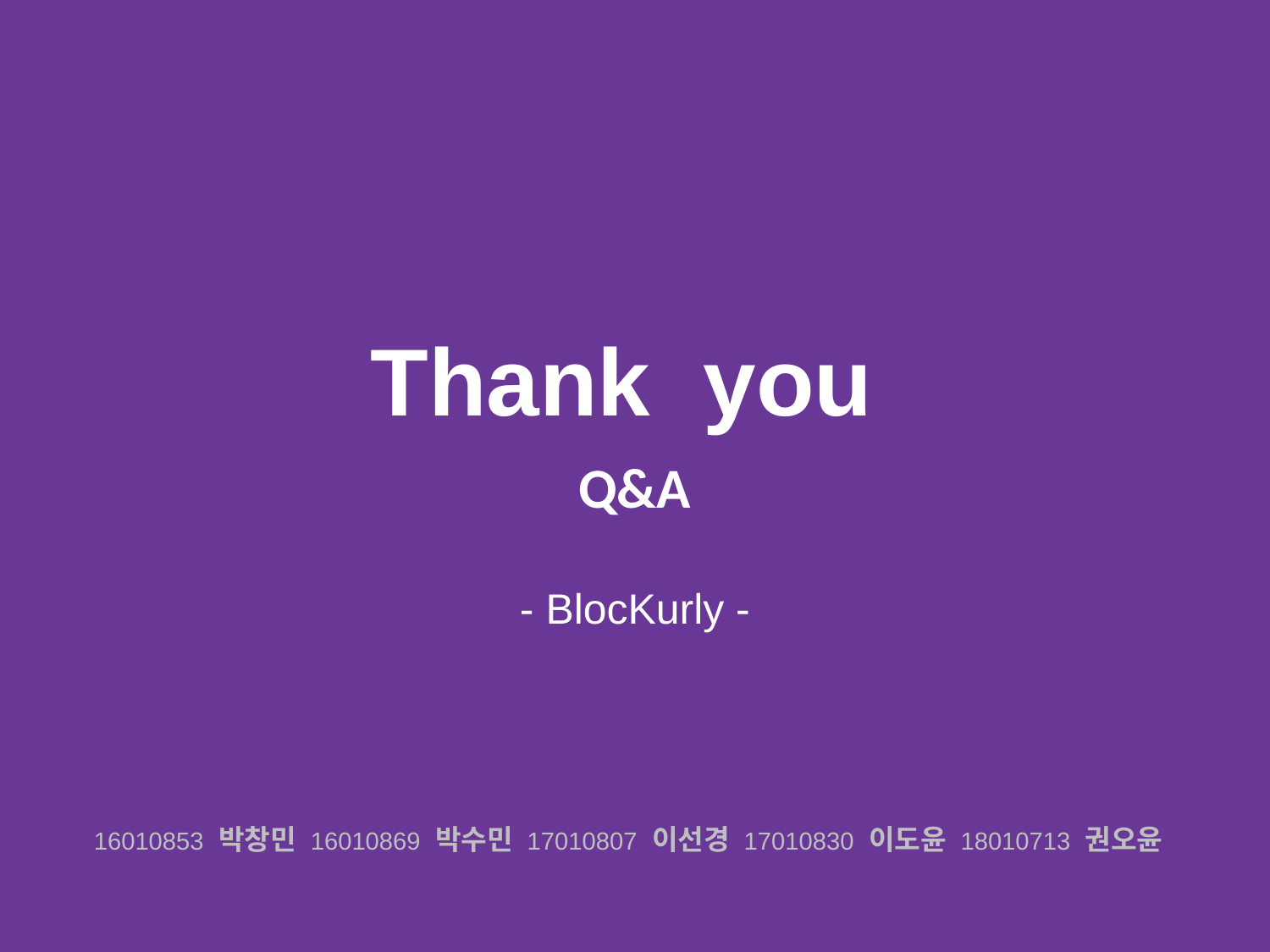

Thank  you
Q&A
- BlocKurly -
16010853 박창민 16010869 박수민 17010807 이선경 17010830 이도윤 18010713 권오윤